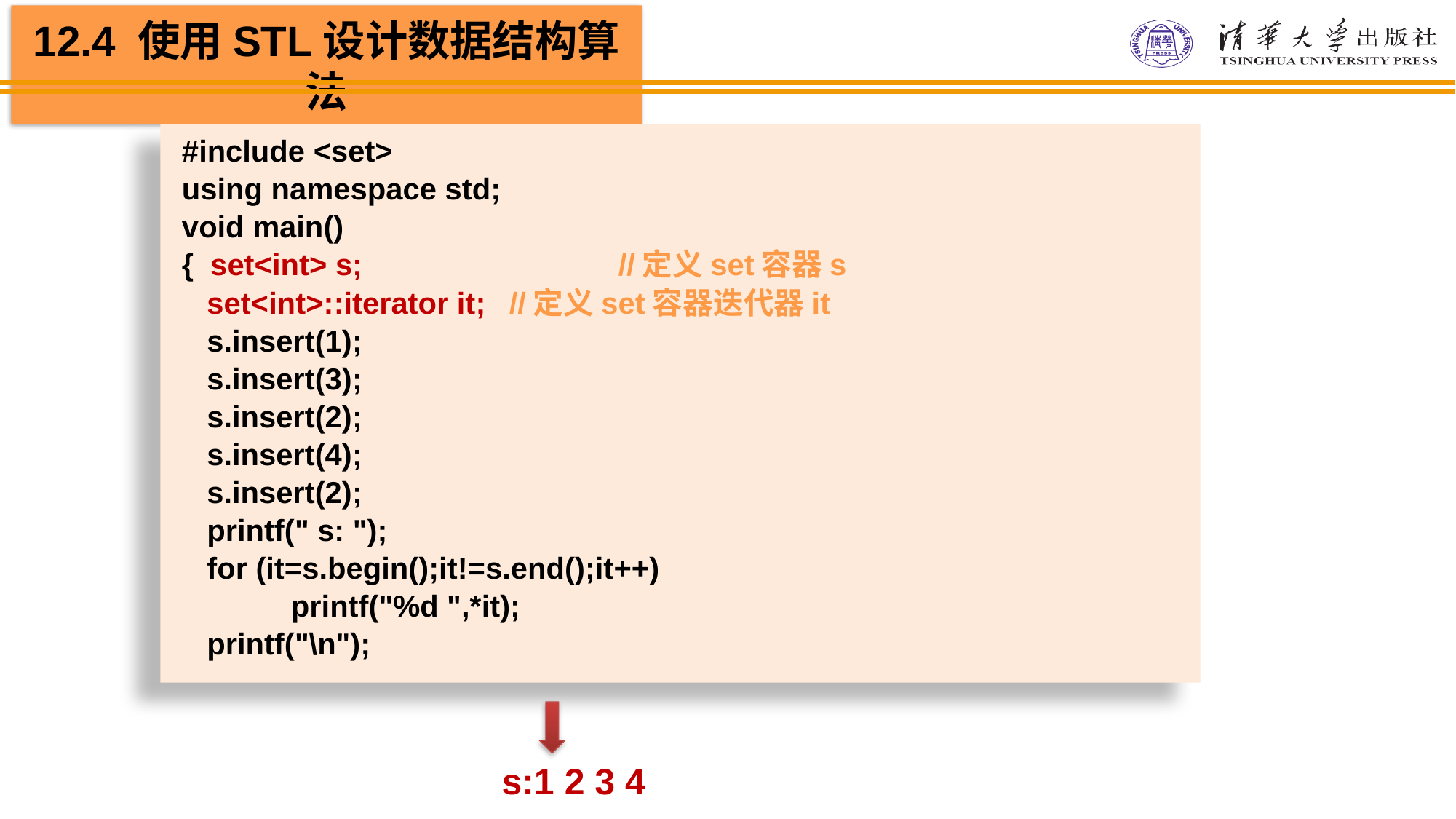

#include <set>
using namespace std;
void main()
{  set<int> s;			//定义set容器s
   set<int>::iterator it;	//定义set容器迭代器it
   s.insert(1);
   s.insert(3);
   s.insert(2);
   s.insert(4);
   s.insert(2);
   printf(" s: ");
   for (it=s.begin();it!=s.end();it++)
	printf("%d ",*it);
   printf("\n");

s:1 2 3 4